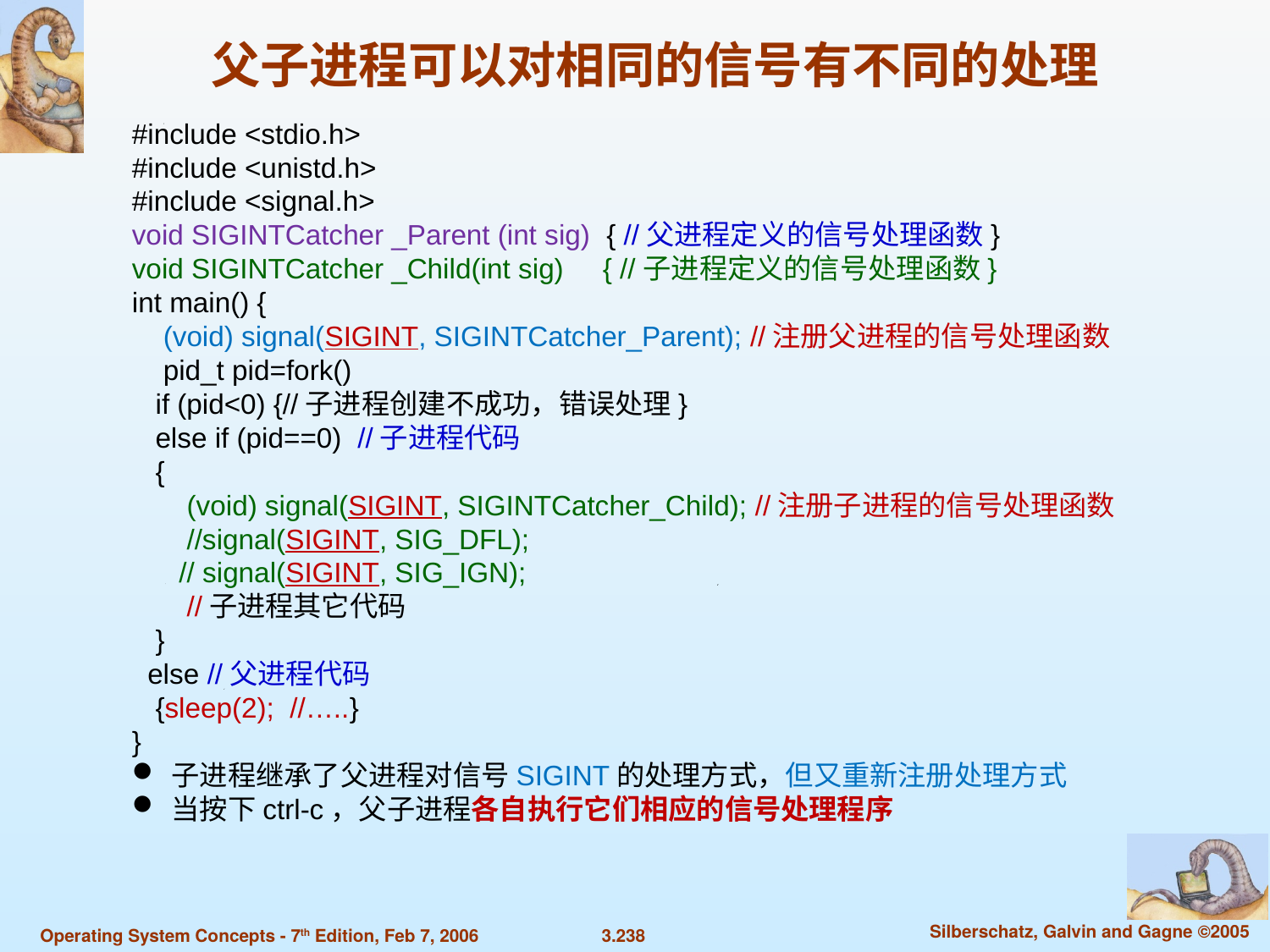

父子进程可以对相同的信号有不同的处理
#include <stdio.h>
#include <unistd.h>
#include <signal.h>
void SIGINTCatcher _Parent (int sig)  { //父进程定义的信号处理函数}
void SIGINTCatcher _Child(int sig)     { //子进程定义的信号处理函数}
int main() {
    (void) signal(SIGINT, SIGINTCatcher_Parent); //注册父进程的信号处理函数
    pid_t pid=fork()
   if (pid<0) {//子进程创建不成功，错误处理}
   else if (pid==0)  //子进程代码
   {
       (void) signal(SIGINT, SIGINTCatcher_Child); //注册子进程的信号处理函数
       //signal(SIGINT, SIG_DFL);
      // signal(SIGINT, SIG_IGN);
       //子进程其它代码
   }
  else //父进程代码
   {sleep(2);  //…..}
}
子进程继承了父进程对信号SIGINT的处理方式，但又重新注册处理方式
当按下ctrl-c，父子进程各自执行它们相应的信号处理程序